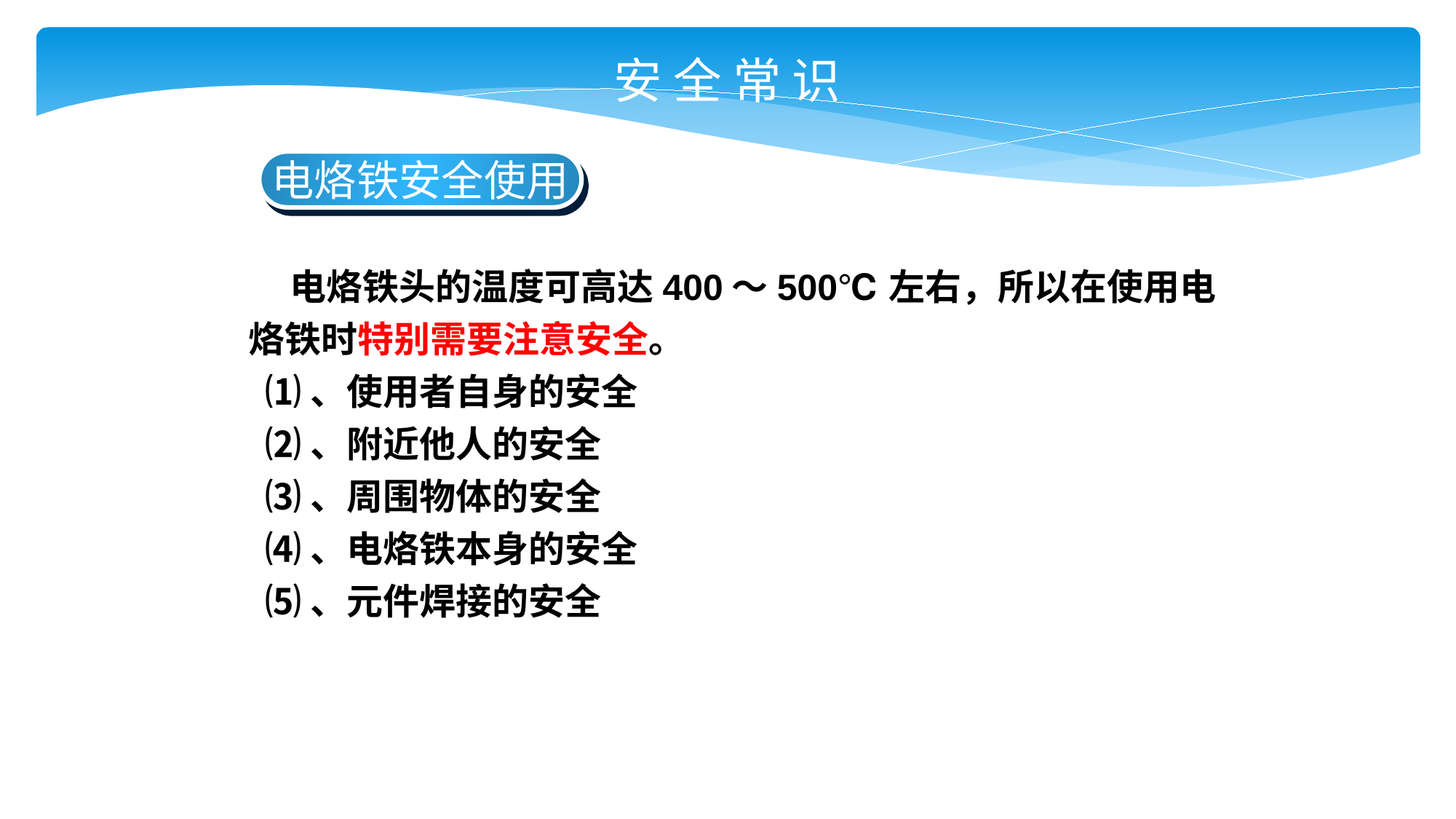

安 全 常 识
电烙铁安全使用

    电烙铁头的温度可高达400〜500℃左右，所以在使用电烙铁时特别需要注意安全。
  ⑴、使用者自身的安全
  ⑵、附近他人的安全
  ⑶、周围物体的安全
  ⑷、电烙铁本身的安全
  ⑸、元件焊接的安全